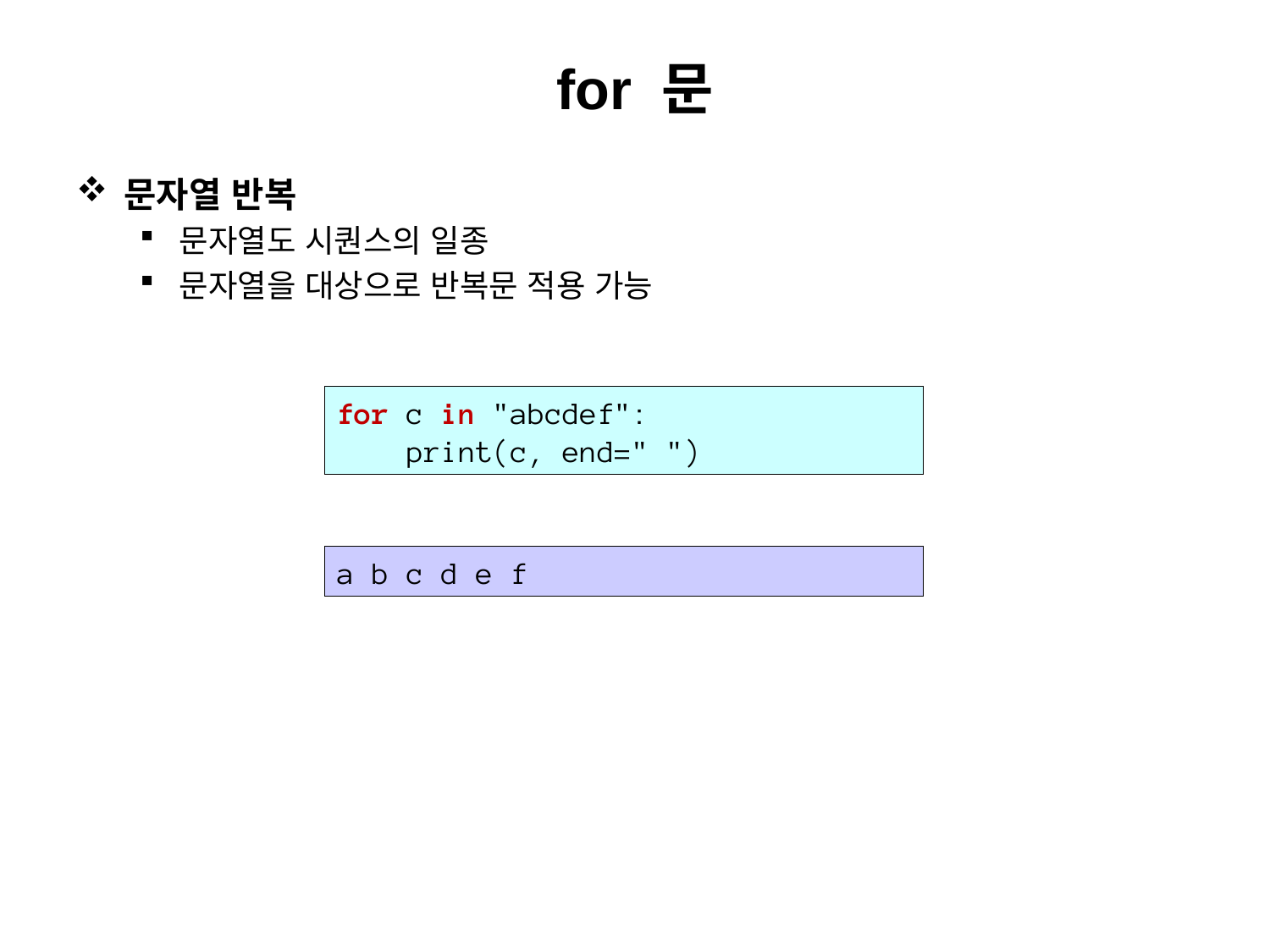

# for 문
문자열 반복
문자열도 시퀀스의 일종
문자열을 대상으로 반복문 적용 가능
for c in "abcdef":
    print(c, end=" ")
a b c d e f